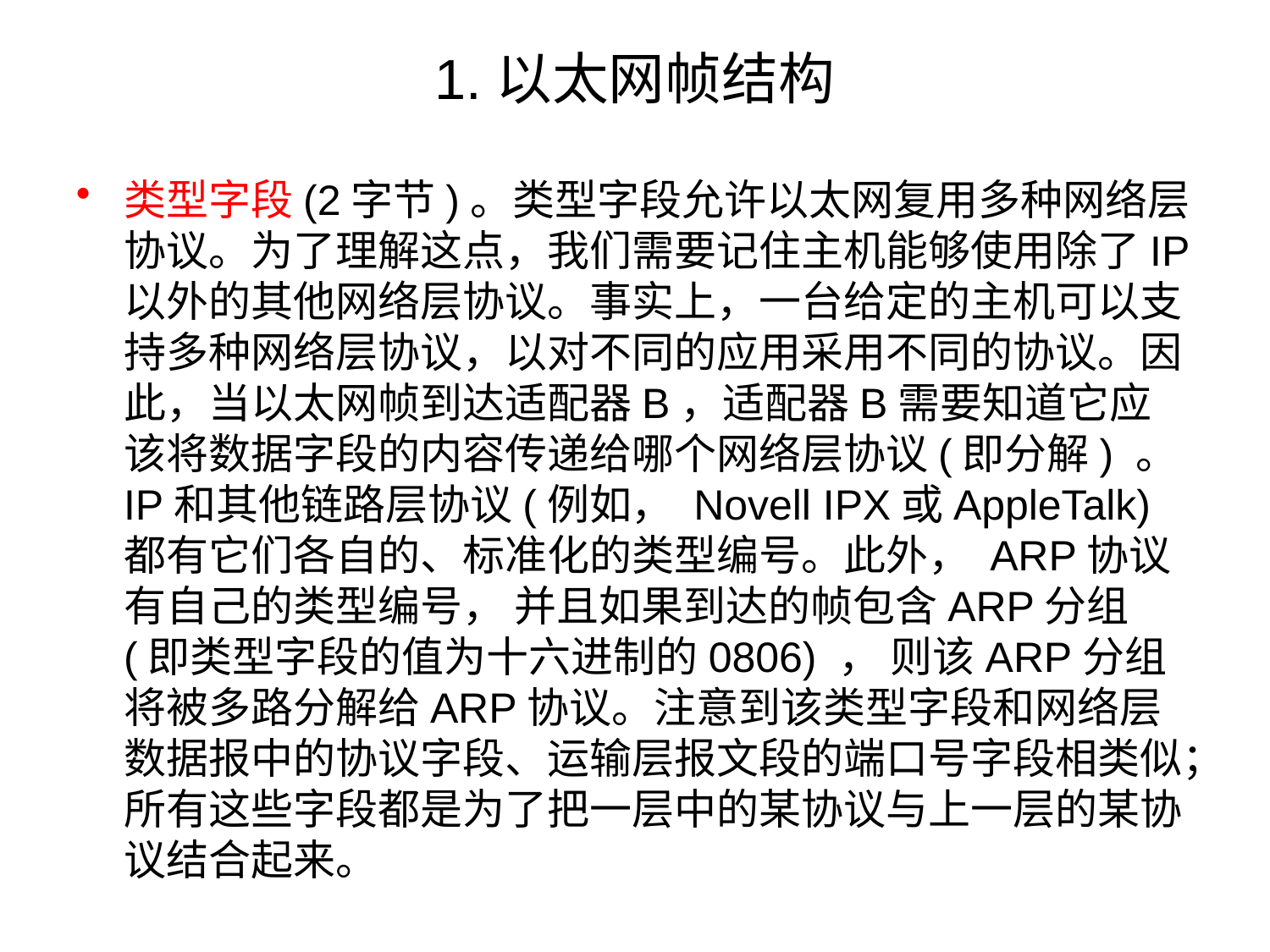

# 1.以太网帧结构
类型字段(2字节)。类型字段允许以太网复用多种网络层协议。为了理解这点，我们需要记住主机能够使用除了IP以外的其他网络层协议。事实上，一台给定的主机可以支持多种网络层协议，以对不同的应用采用不同的协议。因此，当以太网帧到达适配器B，适配器B需要知道它应该将数据字段的内容传递给哪个网络层协议(即分解) 。IP和其他链路层协议(例如， Novell IPX或AppleTalk) 都有它们各自的、标准化的类型编号。此外， ARP协议有自己的类型编号， 并且如果到达的帧包含ARP分组(即类型字段的值为十六进制的0806) ， 则该ARP分组将被多路分解给ARP协议。注意到该类型字段和网络层数据报中的协议字段、运输层报文段的端口号字段相类似；所有这些字段都是为了把一层中的某协议与上一层的某协议结合起来。